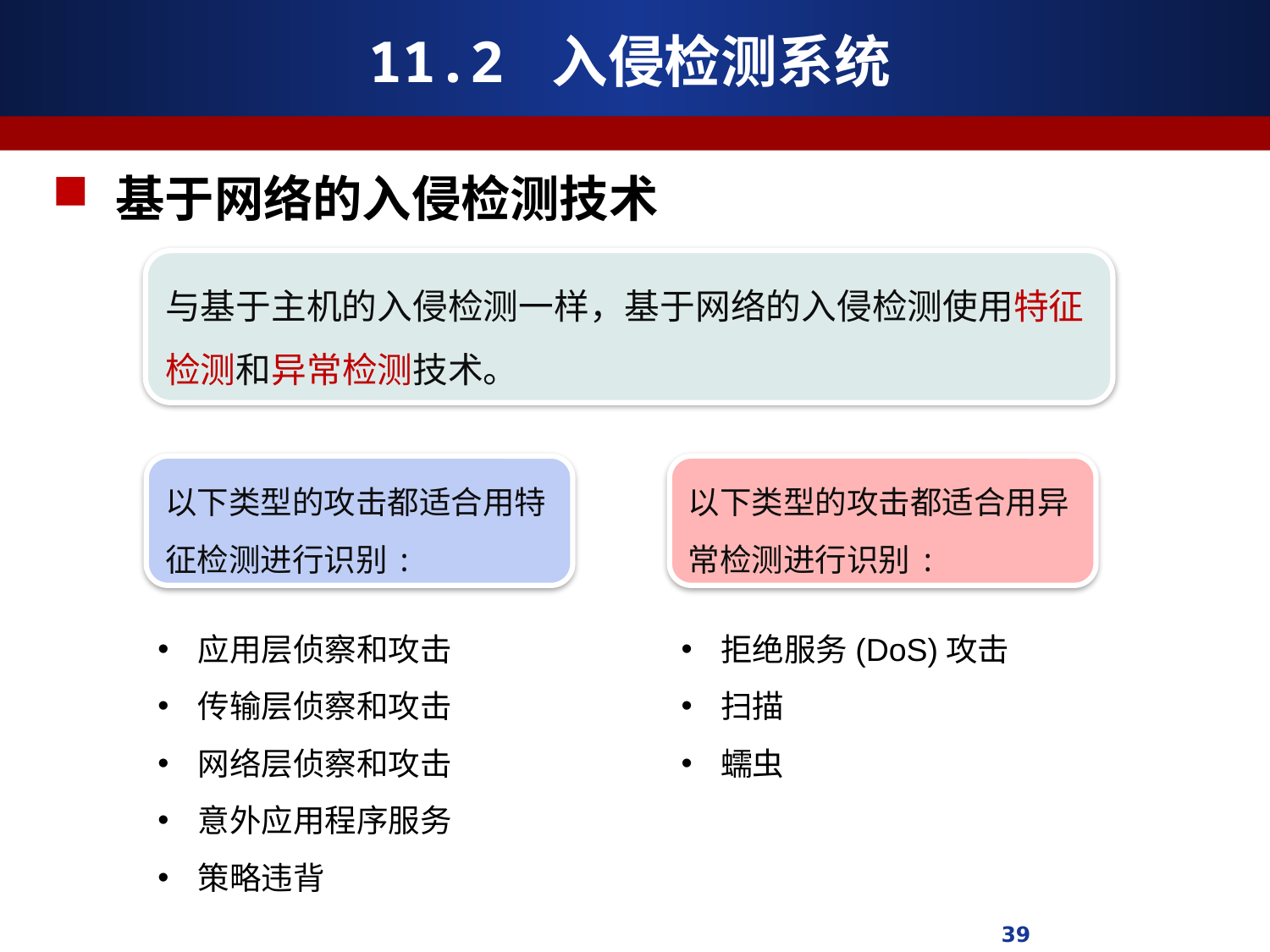

# 11.2 入侵检测系统
基于网络的入侵检测技术
与基于主机的入侵检测一样，基于网络的入侵检测使用特征检测和异常检测技术。
以下类型的攻击都适合用特征检测进行识别:
以下类型的攻击都适合用异常检测进行识别:
应用层侦察和攻击
传输层侦察和攻击
网络层侦察和攻击
意外应用程序服务
策略违背
拒绝服务(DoS)攻击
扫描
蠕虫
39